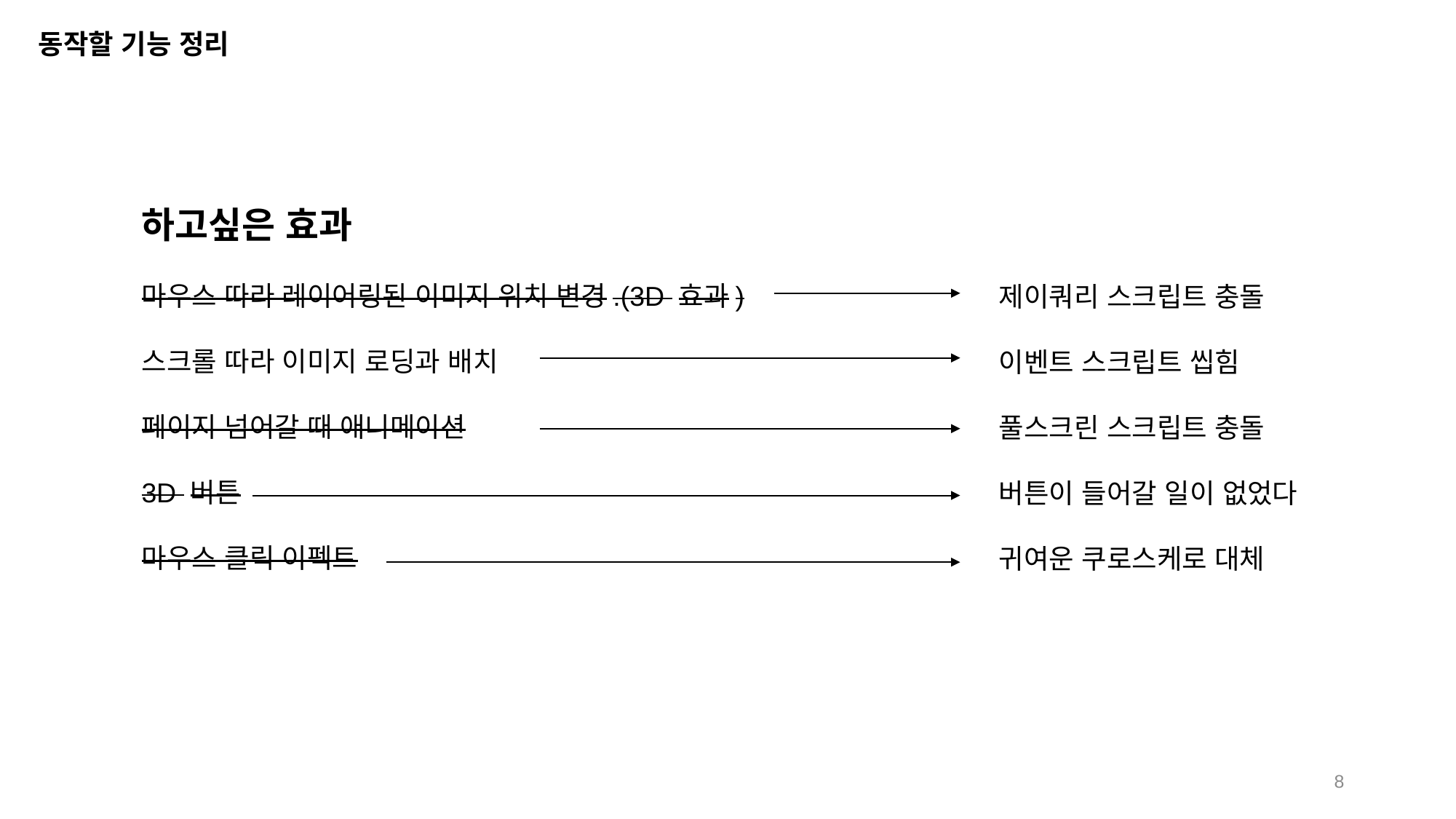

동작할 기능 정리
하고싶은 효과

마우스 따라 레이어링된 이미지 위치 변경.(3D 효과)

스크롤 따라 이미지 로딩과 배치

페이지 넘어갈 때 애니메이션

3D 버튼

마우스 클릭 이펙트
제이쿼리 스크립트 충돌

이벤트 스크립트 씹힘

풀스크린 스크립트 충돌

버튼이 들어갈 일이 없었다

귀여운 쿠로스케로 대체
8